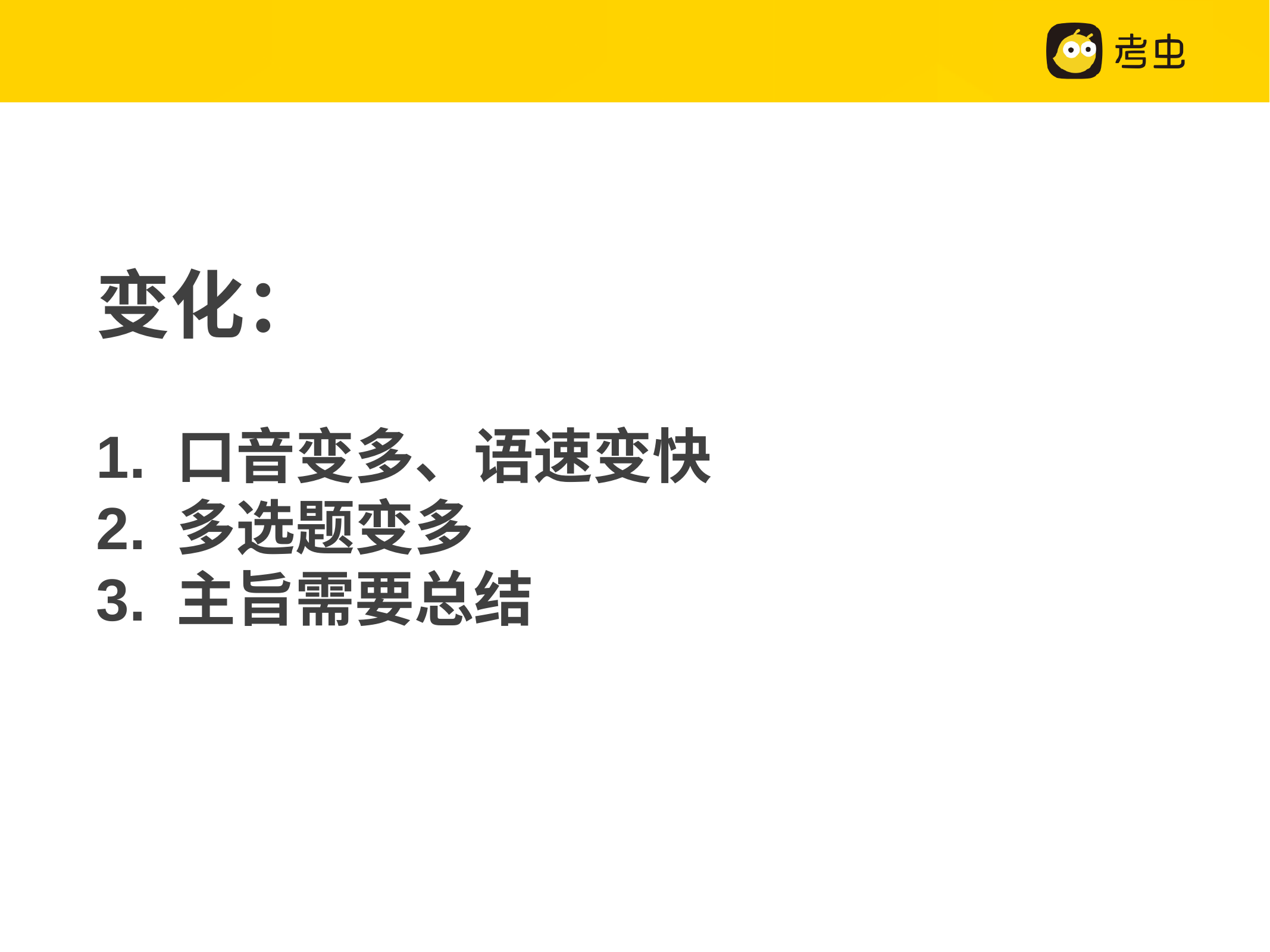

# 变化： 1. 口音变多、语速变快 2. 多选题变多 3. 主旨需要总结